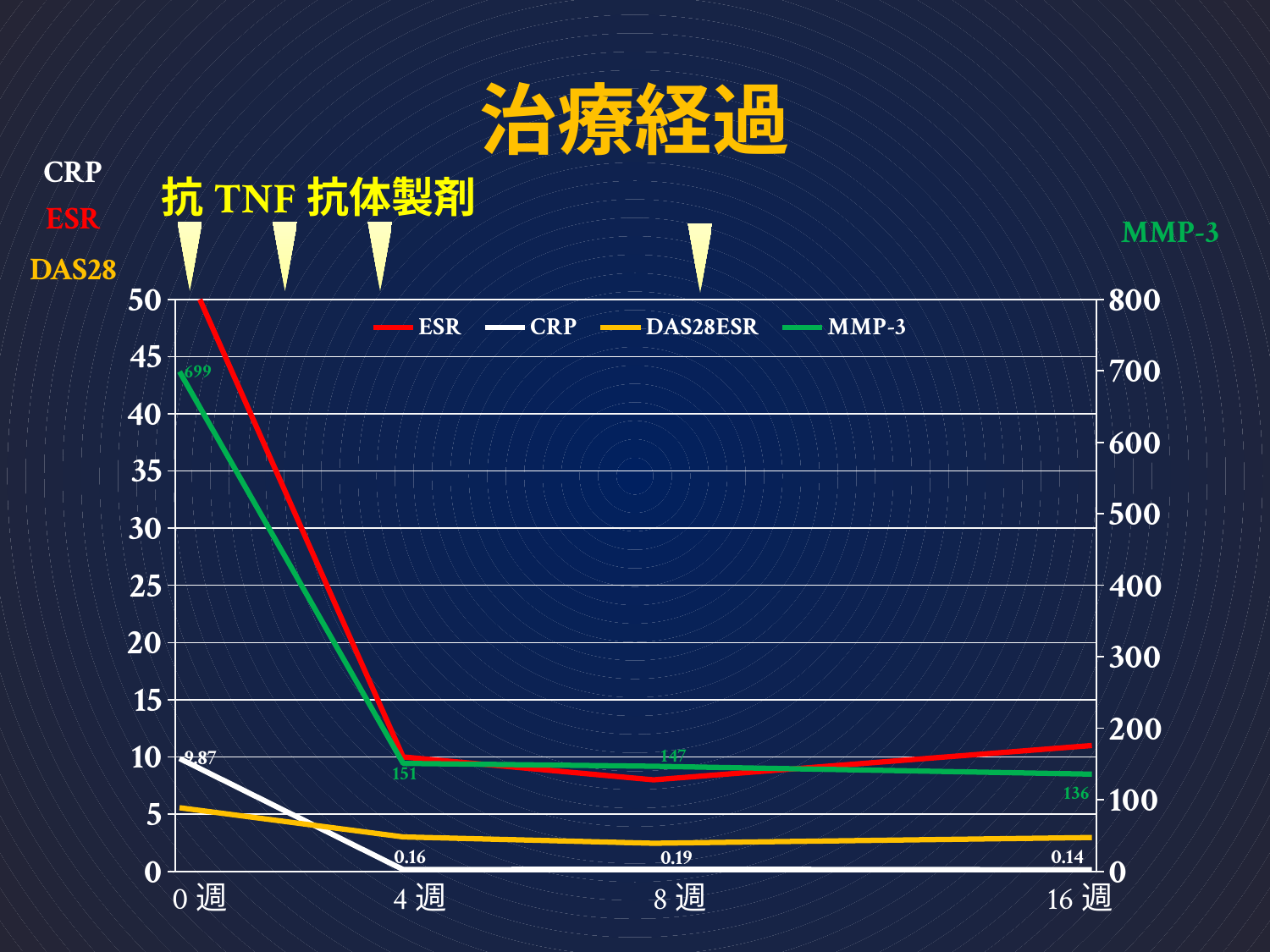

# 治療経過
CRP
抗TNF抗体製剤
ESR
MMP-3

### Chart

| Category | ESR | CRP | DAS28ESR | MMP-3 |
|---|---|---|---|---|
| 41789 | 54.0 | 9.87 | 5.564003088553572 | 699.0 |
| 41814 | 10.0 | 0.16 | 3.009748957489232 | 151.0 |
| 41842 | 8.0 | 0.19 | 2.4575686741048184 | 147.0 |
| 41891 | 11.0 | 0.14 | 2.960486285887793 | 136.0 |

DAS28
0週
8週
4週
16週